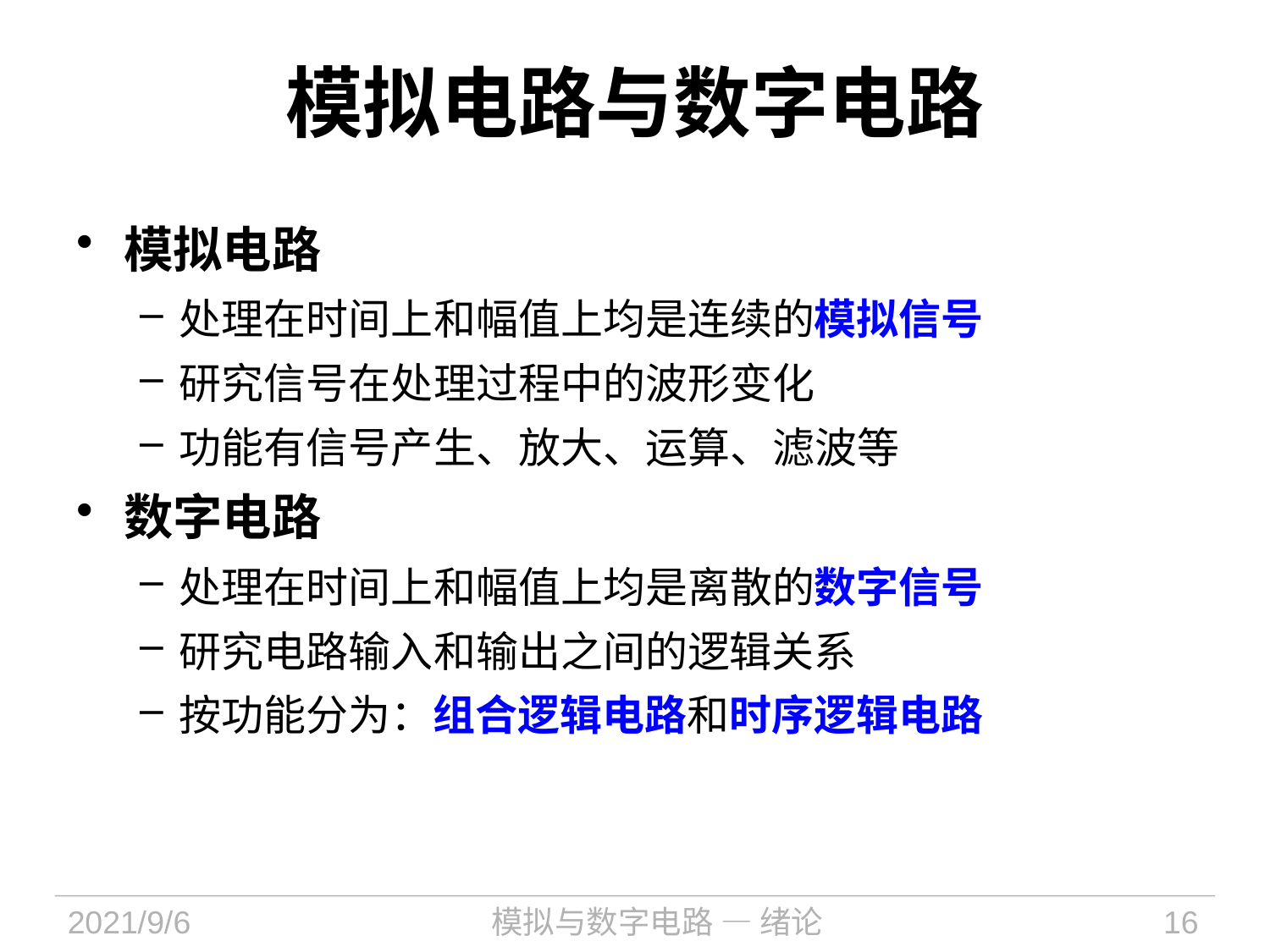

# 模拟电路与数字电路
模拟电路
处理在时间上和幅值上均是连续的模拟信号
研究信号在处理过程中的波形变化
功能有信号产生、放大、运算、滤波等
数字电路
处理在时间上和幅值上均是离散的数字信号
研究电路输入和输出之间的逻辑关系
按功能分为：组合逻辑电路和时序逻辑电路
2021/9/6
模拟与数字电路 — 绪论
16